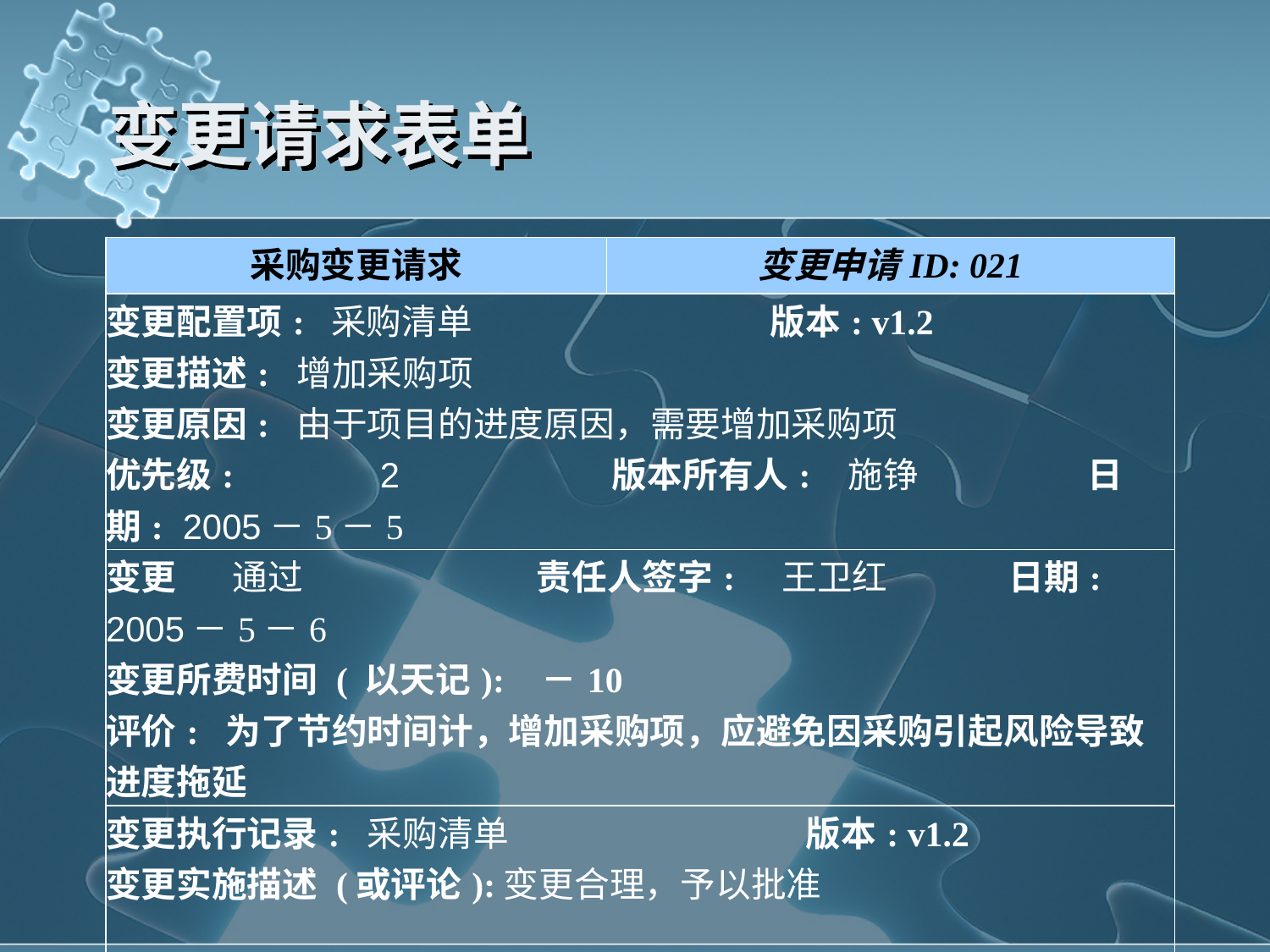

# 变更请求表单
| 采购变更请求 | 变更申请ID: 021 |
| --- | --- |
| 变更配置项: 采购清单 版本: v1.2 变更描述: 增加采购项 变更原因: 由于项目的进度原因，需要增加采购项 优先级: 2 版本所有人: 施铮 日期: 2005－5－5 |  |
| 变更 通过 责任人签字: 王卫红 日期: 2005－5－6 变更所费时间 ( 以天记): －10 评价: 为了节约时间计，增加采购项，应避免因采购引起风险导致进度拖延 |  |
| 变更执行记录: 采购清单 版本: v1.2 变更实施描述 (或评论):变更合理，予以批准 实施人: 刘波 日期: 2005－5－6 实施验收责任人签字: 王卫红 日期: 2005－5－6 |  |